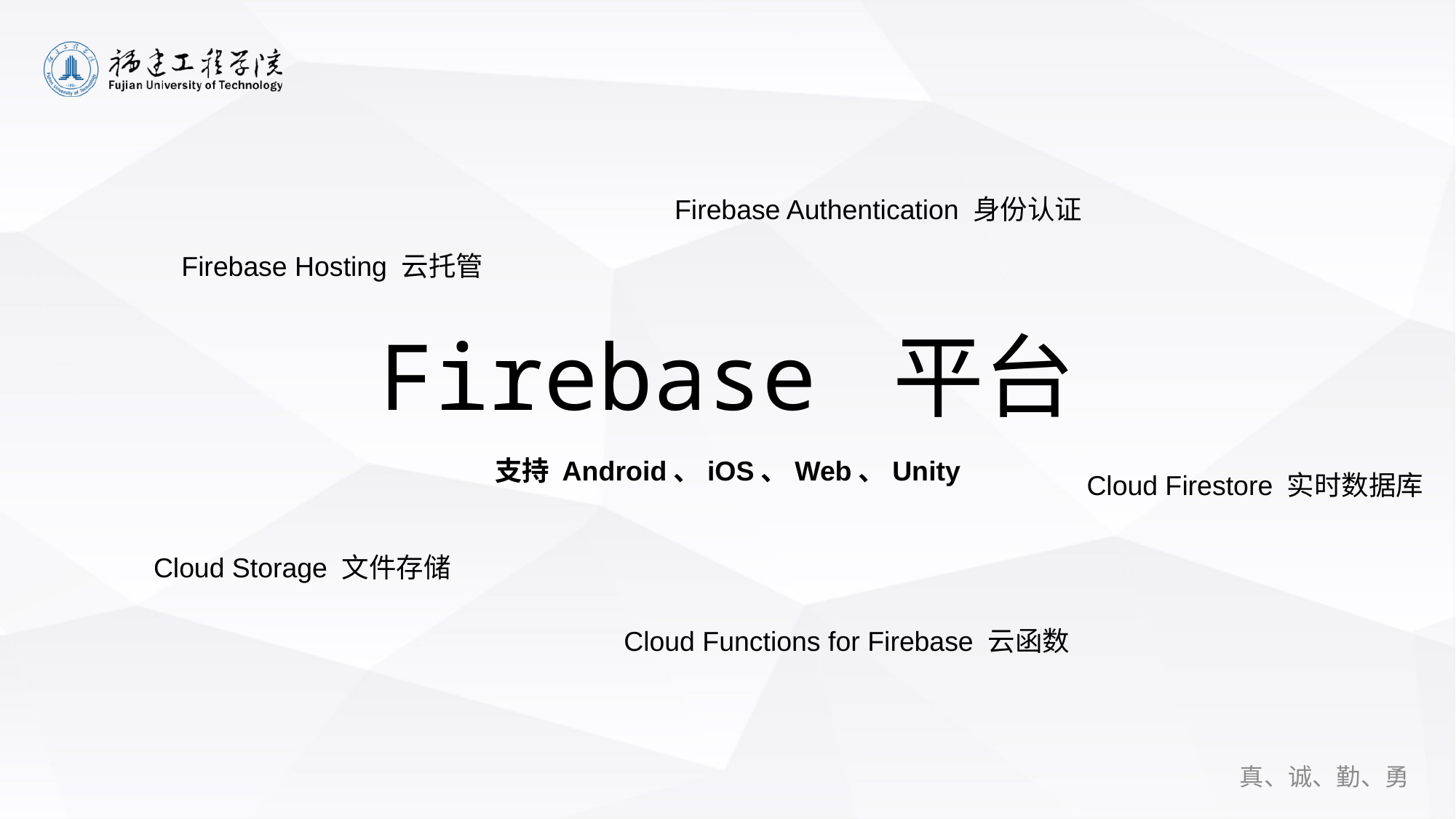

Firebase Authentication 身份认证
Firebase Hosting 云托管
Firebase 平台
支持 Android、iOS、Web、Unity
Cloud Firestore 实时数据库
Cloud Storage 文件存储
Cloud Functions for Firebase 云函数